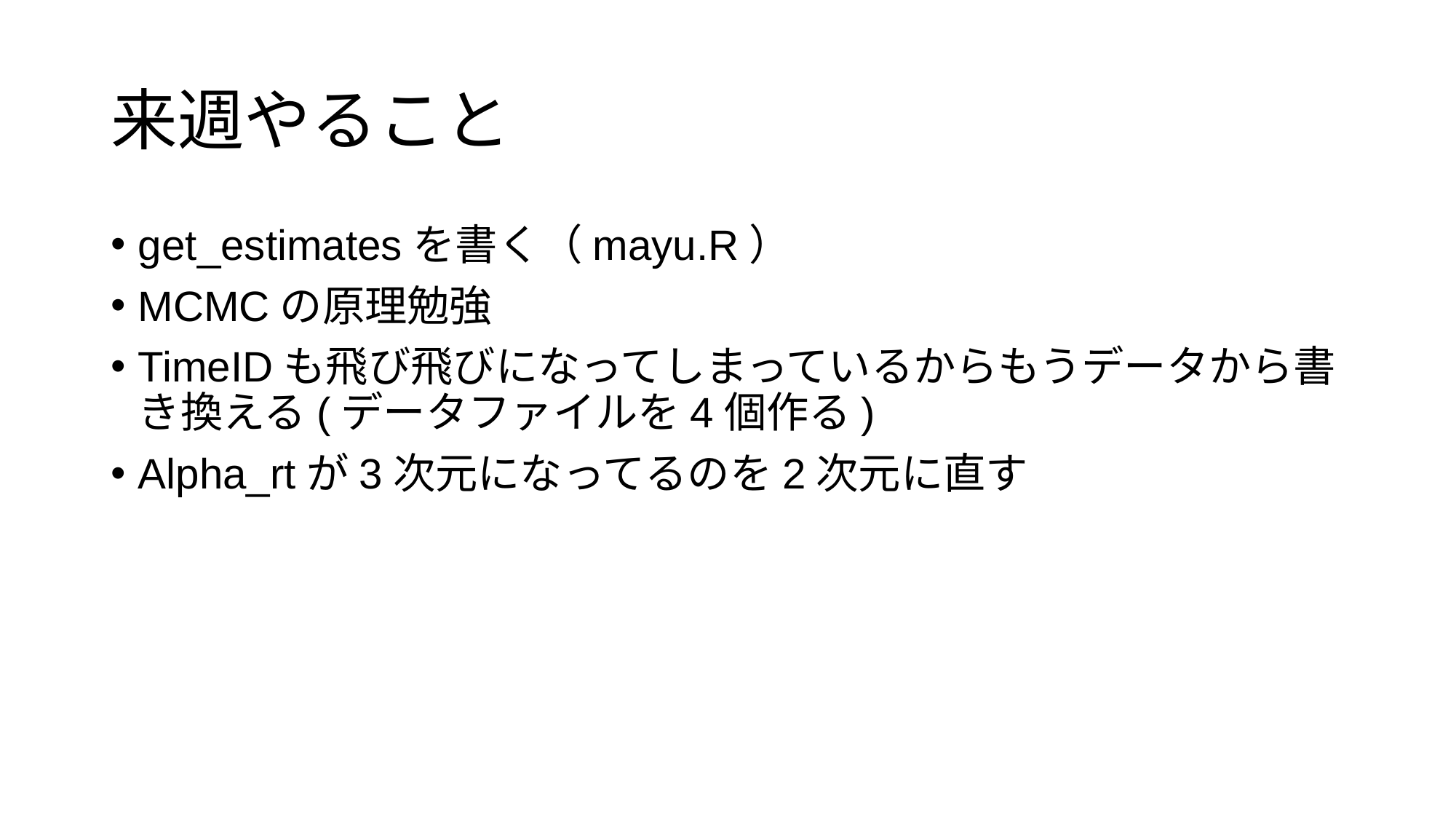

# 来週やること
get_estimatesを書く（mayu.R）
MCMCの原理勉強
TimeIDも飛び飛びになってしまっているからもうデータから書き換える(データファイルを4個作る)
Alpha_rtが3次元になってるのを2次元に直す